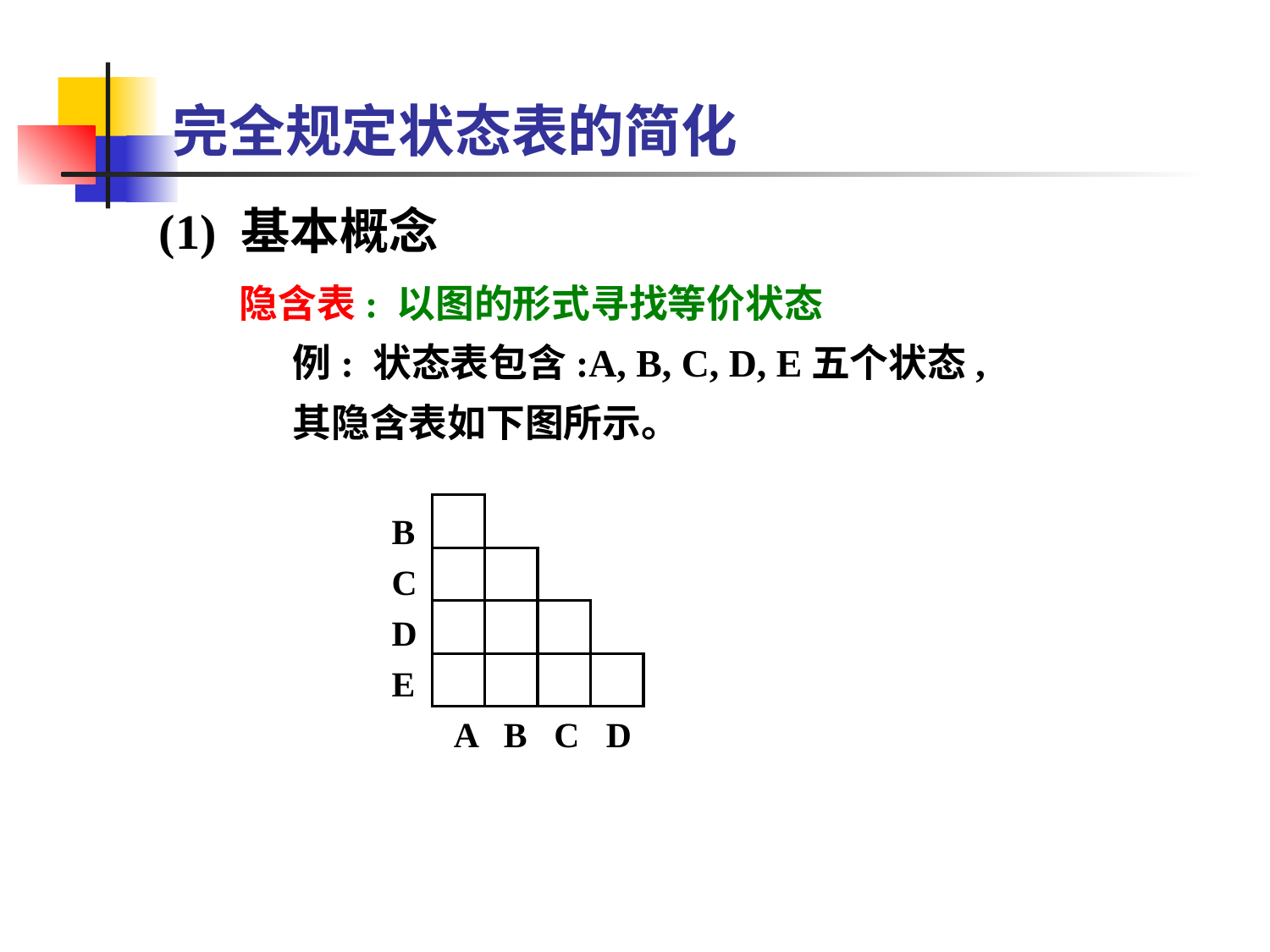

完全规定状态表的简化
(1) 基本概念
        隐含表: 以图的形式寻找等价状态
              例: 状态表包含:A, B, C, D, E五个状态,
              其隐含表如下图所示。
B
C
D
E

A   B   C   D